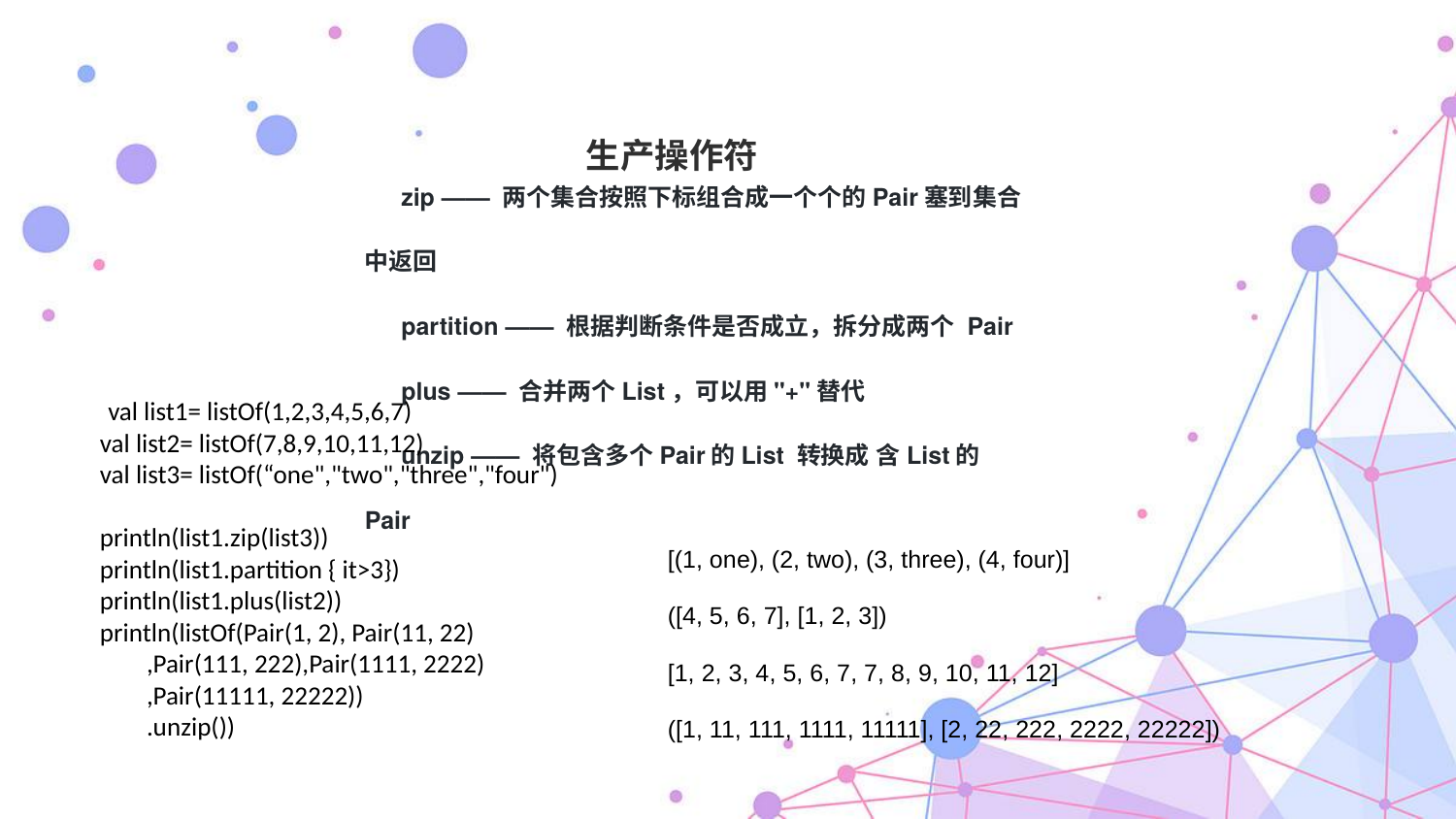

生产操作符
zip —— 两个集合按照下标组合成一个个的Pair塞到集合中返回
partition —— 根据判断条件是否成立，拆分成两个 Pair
plus —— 合并两个List，可以用"+"替代
unzip —— 将包含多个Pair的List 转换成 含List的Pair
val list1= listOf(1,2,3,4,5,6,7)
        val list2= listOf(7,8,9,10,11,12)
        val list3= listOf(“one","two","three","four")

        println(list1.zip(list3))
        println(list1.partition { it>3})
        println(list1.plus(list2))
        println(listOf(Pair(1, 2), Pair(11, 22)
                ,Pair(111, 222),Pair(1111, 2222)
                ,Pair(11111, 22222))
                .unzip())
[(1, one), (2, two), (3, three), (4, four)]
([4, 5, 6, 7], [1, 2, 3])
[1, 2, 3, 4, 5, 6, 7, 7, 8, 9, 10, 11, 12]
([1, 11, 111, 1111, 11111], [2, 22, 222, 2222, 22222])